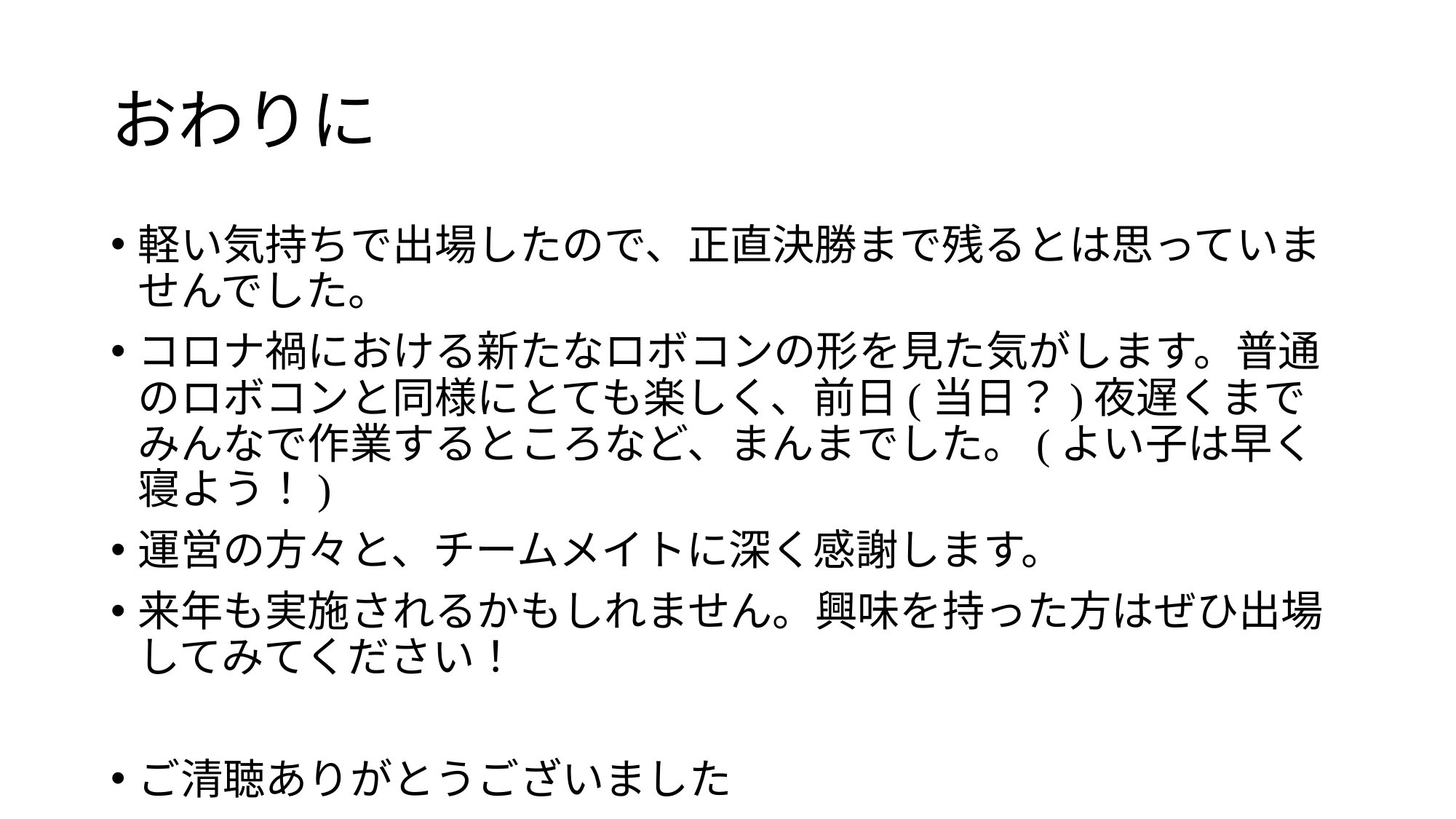

# おわりに
軽い気持ちで出場したので、正直決勝まで残るとは思っていませんでした。
コロナ禍における新たなロボコンの形を見た気がします。普通のロボコンと同様にとても楽しく、前日(当日？)夜遅くまでみんなで作業するところなど、まんまでした。(よい子は早く寝よう！)
運営の方々と、チームメイトに深く感謝します。
来年も実施されるかもしれません。興味を持った方はぜひ出場してみてください！

ご清聴ありがとうございました